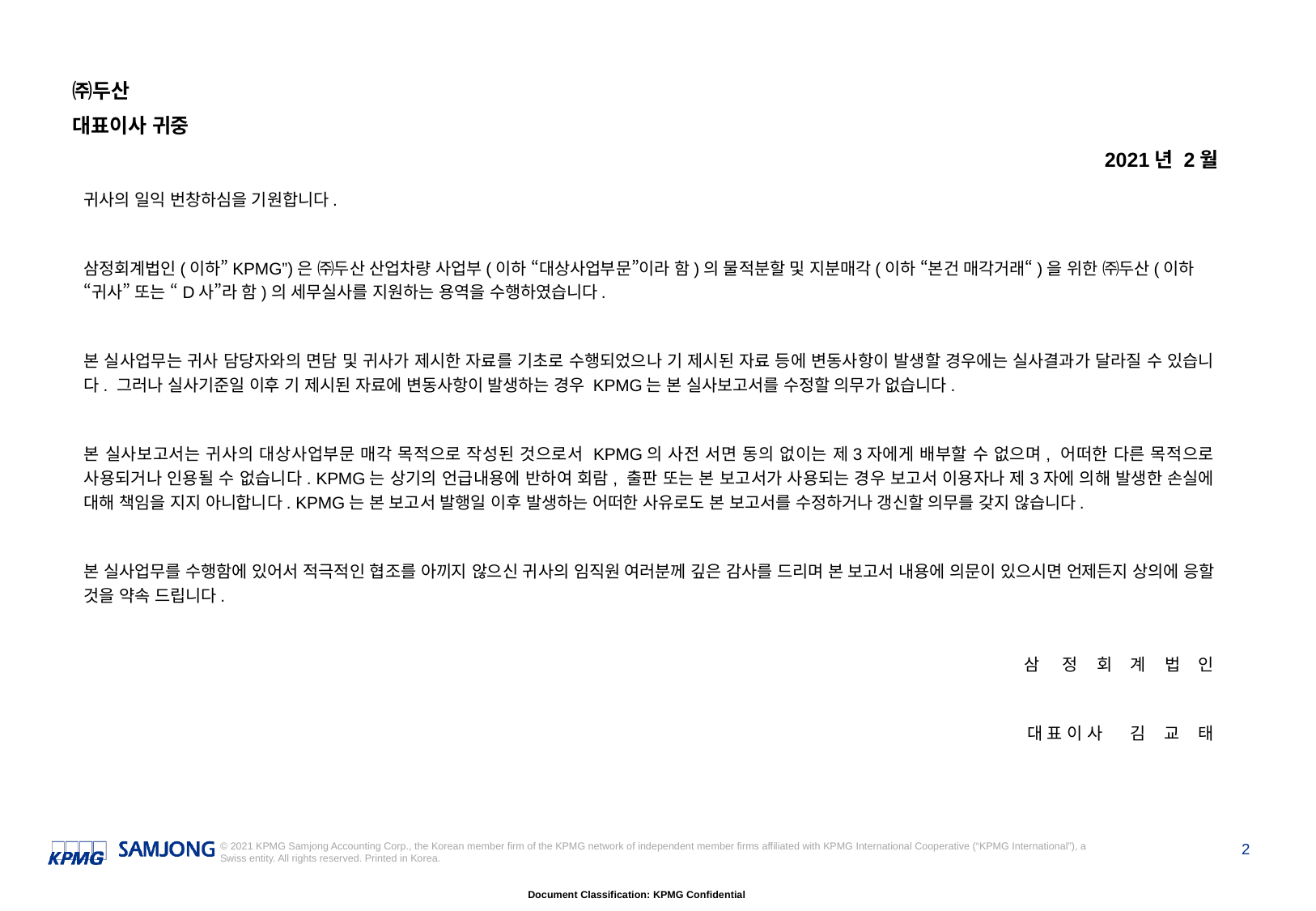

㈜두산
대표이사 귀중
2021년 2월
귀사의 일익 번창하심을 기원합니다.

삼정회계법인(이하”KPMG”)은 ㈜두산 산업차량 사업부(이하 “대상사업부문”이라 함)의 물적분할 및 지분매각(이하 “본건 매각거래“)을 위한 ㈜두산(이하 “귀사” 또는 “D사”라 함)의 세무실사를 지원하는 용역을 수행하였습니다.

본 실사업무는 귀사 담당자와의 면담 및 귀사가 제시한 자료를 기초로 수행되었으나 기 제시된 자료 등에 변동사항이 발생할 경우에는 실사결과가 달라질 수 있습니다. 그러나 실사기준일 이후 기 제시된 자료에 변동사항이 발생하는 경우 KPMG는 본 실사보고서를 수정할 의무가 없습니다.

본 실사보고서는 귀사의 대상사업부문 매각 목적으로 작성된 것으로서 KPMG의 사전 서면 동의 없이는 제3자에게 배부할 수 없으며, 어떠한 다른 목적으로 사용되거나 인용될 수 없습니다. KPMG는 상기의 언급내용에 반하여 회람, 출판 또는 본 보고서가 사용되는 경우 보고서 이용자나 제3자에 의해 발생한 손실에 대해 책임을 지지 아니합니다. KPMG는 본 보고서 발행일 이후 발생하는 어떠한 사유로도 본 보고서를 수정하거나 갱신할 의무를 갖지 않습니다.

본 실사업무를 수행함에 있어서 적극적인 협조를 아끼지 않으신 귀사의 임직원 여러분께 깊은 감사를 드리며 본 보고서 내용에 의문이 있으시면 언제든지 상의에 응할 것을 약속 드립니다.

삼     정    회    계    법    인

대 표 이 사      김    교    태